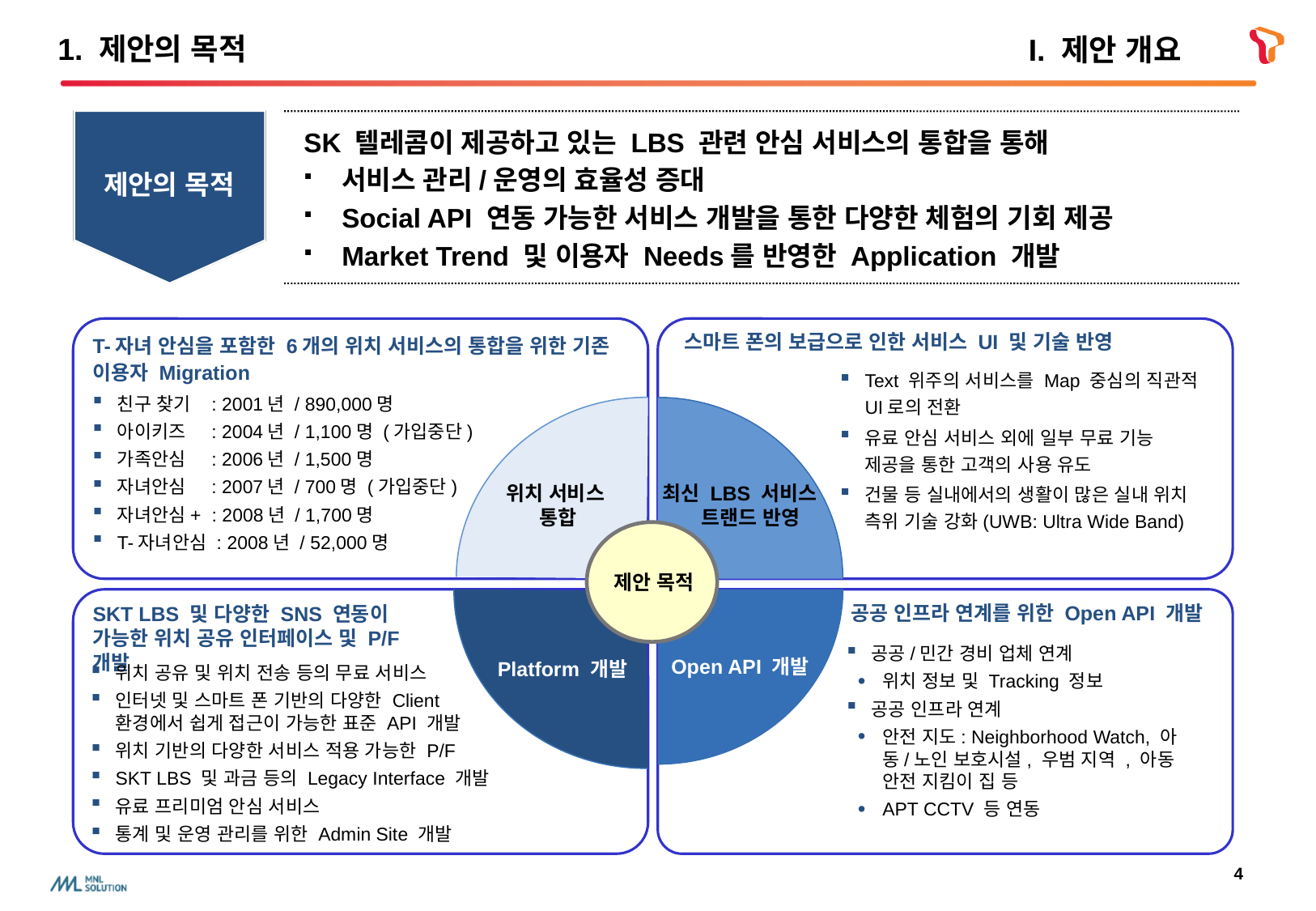

1. 제안의 목적
I. 제안 개요

SK 텔레콤이 제공하고 있는 LBS 관련 안심 서비스의 통합을 통해
서비스 관리/운영의 효율성 증대
Social API 연동 가능한 서비스 개발을 통한 다양한 체험의 기회 제공
Market Trend 및 이용자 Needs를 반영한 Application 개발
제안의 목적

스마트 폰의 보급으로 인한 서비스 UI 및 기술 반영
T-자녀 안심을 포함한 6개의 위치 서비스의 통합을 위한 기존 이용자 Migration
Text 위주의 서비스를 Map 중심의 직관적 UI로의 전환
유료 안심 서비스 외에 일부 무료 기능 제공을 통한 고객의 사용 유도
건물 등 실내에서의 생활이 많은 실내 위치 측위 기술 강화(UWB: Ultra Wide Band)
친구 찾기   : 2001년 / 890,000명
아이키즈    : 2004년 / 1,100명 (가입중단)
가족안심    : 2006년 / 1,500명
자녀안심    : 2007년 / 700명 (가입중단)
자녀안심+  : 2008년 / 1,700명
T-자녀안심 : 2008년 / 52,000명

위치 서비스
통합
최신 LBS 서비스
      트랜드 반영

제안 목적

공공 인프라 연계를 위한 Open API 개발
SKT LBS 및 다양한 SNS 연동이 가능한 위치 공유 인터페이스 및 P/F 개발
공공/민간 경비 업체 연계
위치 정보 및 Tracking 정보
공공 인프라 연계
안전 지도: Neighborhood Watch, 아동/노인 보호시설, 우범 지역 , 아동 안전 지킴이 집 등
APT CCTV 등 연동
Platform 개발
Open API 개발
위치 공유 및 위치 전송 등의 무료 서비스
인터넷 및 스마트 폰 기반의 다양한 Client 환경에서 쉽게 접근이 가능한 표준 API 개발
위치 기반의 다양한 서비스 적용 가능한 P/F
SKT LBS 및 과금 등의 Legacy Interface 개발
유료 프리미엄 안심 서비스
통계 및 운영 관리를 위한 Admin Site 개발